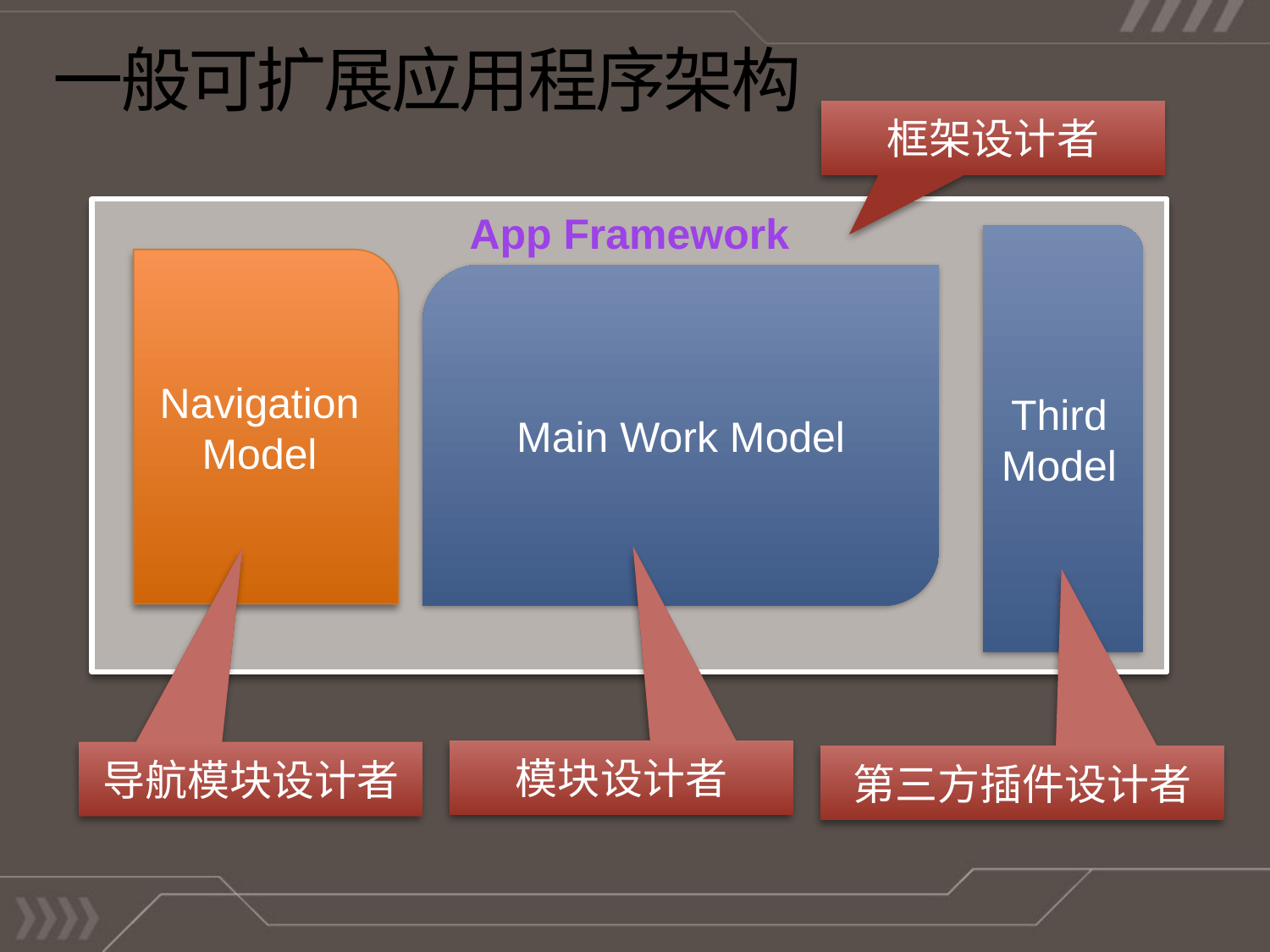

# 一般可扩展应用程序架构
框架设计者
App Framework

Third Model
Navigation Model
Main Work Model
模块设计者
导航模块设计者
第三方插件设计者